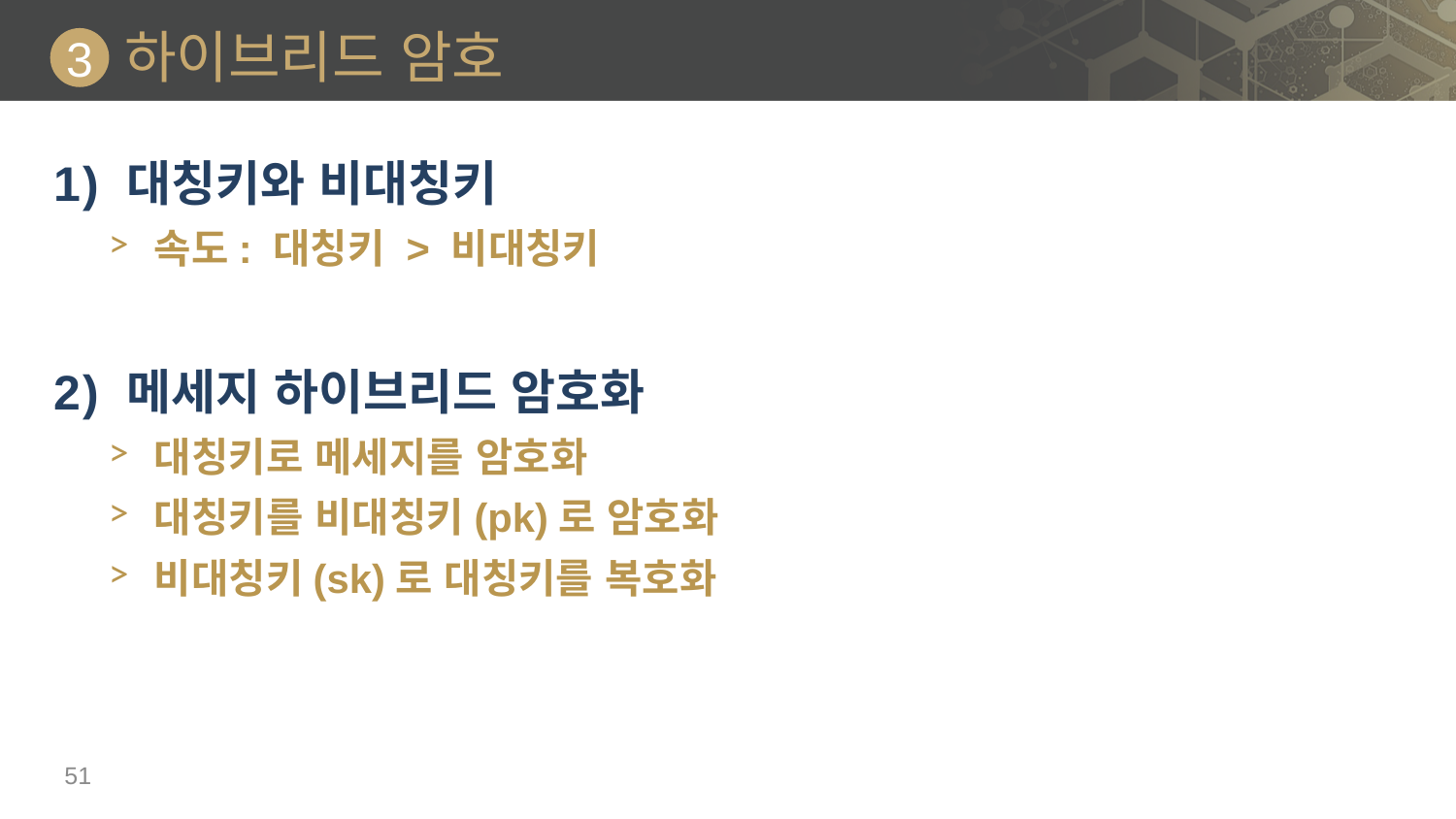

# 하이브리드 암호
3
대칭키와 비대칭키
속도: 대칭키 > 비대칭키

메세지 하이브리드 암호화
대칭키로 메세지를 암호화
대칭키를 비대칭키(pk)로 암호화
비대칭키(sk)로 대칭키를 복호화

51